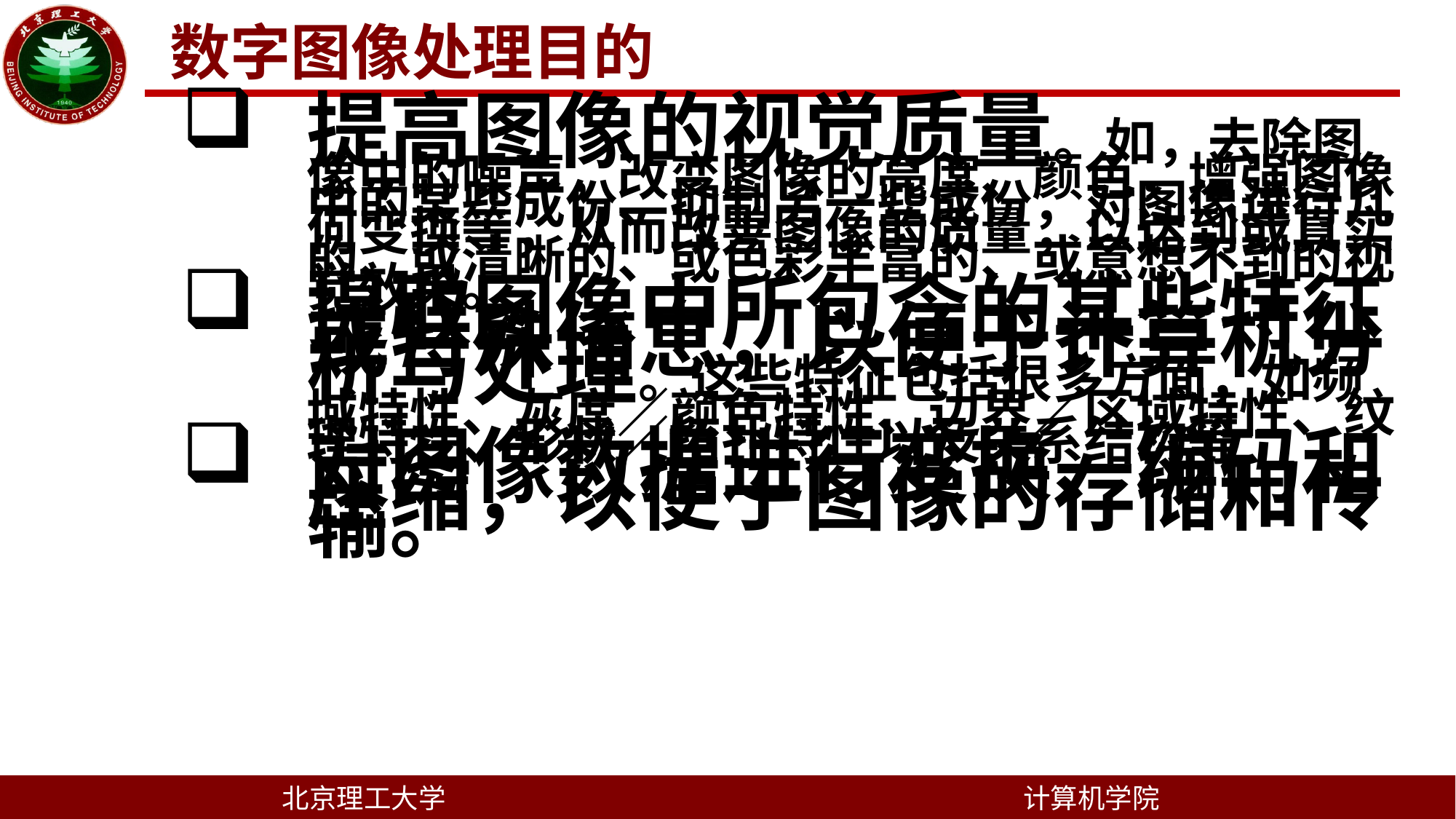

数字图像处理目的
提高图像的视觉质量。如，去除图像中的噪声，改变图像的亮度、颜色，增强图像中的某些成份、抑制另一些成份，对图像进行几何变换等，从而改善图像的质量，以达到或真实的、或清晰的、或色彩丰富的、或意想不到的视觉效果。
提取图像中所包含的某些特征或特殊信息，以便于计算机分析与处理。这些特征包括很多方面，如频域特性、灰度／颜色特性、边界／区域特性、纹理特性、形状／拓扑特性以及关系结构等
对图像数据进行变换、编码和压缩，以便于图像的存储和传输。